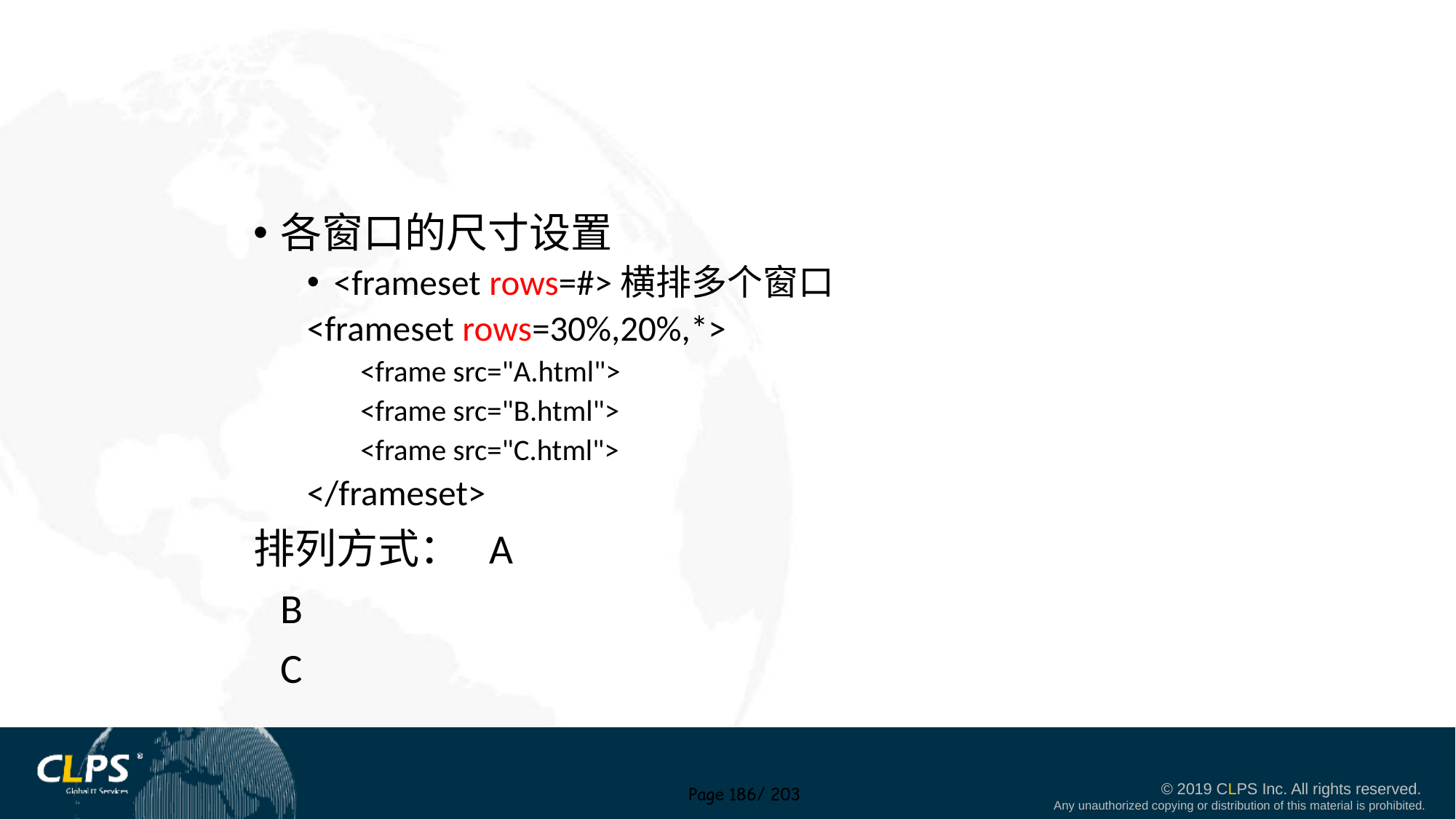

各窗口的尺寸设置
<frameset rows=#>横排多个窗口
<frameset rows=30%,20%,*>
<frame src="A.html">
<frame src="B.html">
<frame src="C.html">
</frameset>
排列方式：  A
			B
			C
Page 186/ 203